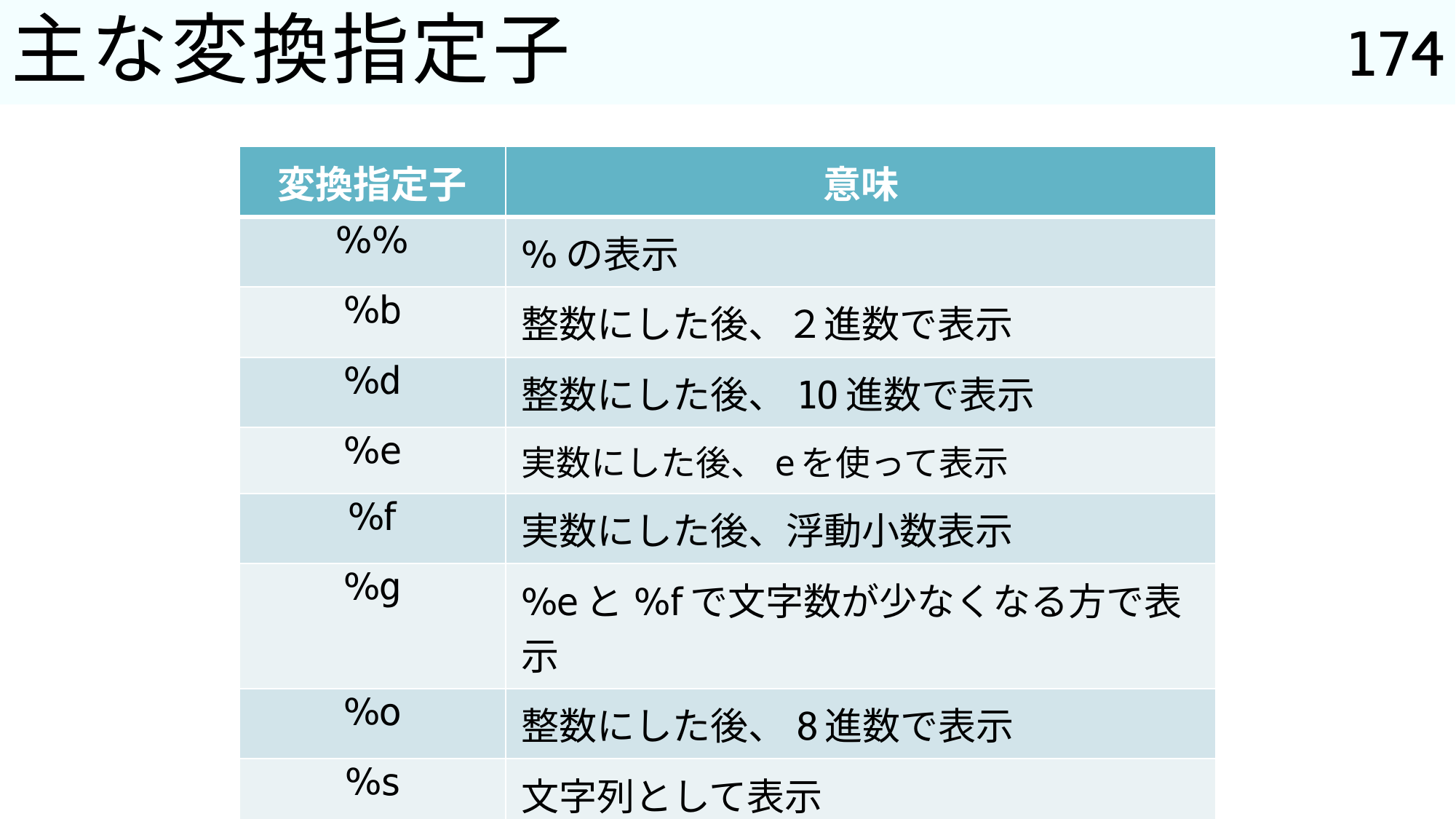

174
# 主な変換指定子
| 変換指定子 | 意味 |
| --- | --- |
| %% | %の表示 |
| %b | 整数にした後、２進数で表示 |
| %d | 整数にした後、10進数で表示 |
| %e | 実数にした後、eを使って表示 |
| %f | 実数にした後、浮動小数表示 |
| %g | %eと%fで文字数が少なくなる方で表示 |
| %o | 整数にした後、8進数で表示 |
| %s | 文字列として表示 |
| %x | 整数にした後、16進数で表示 |